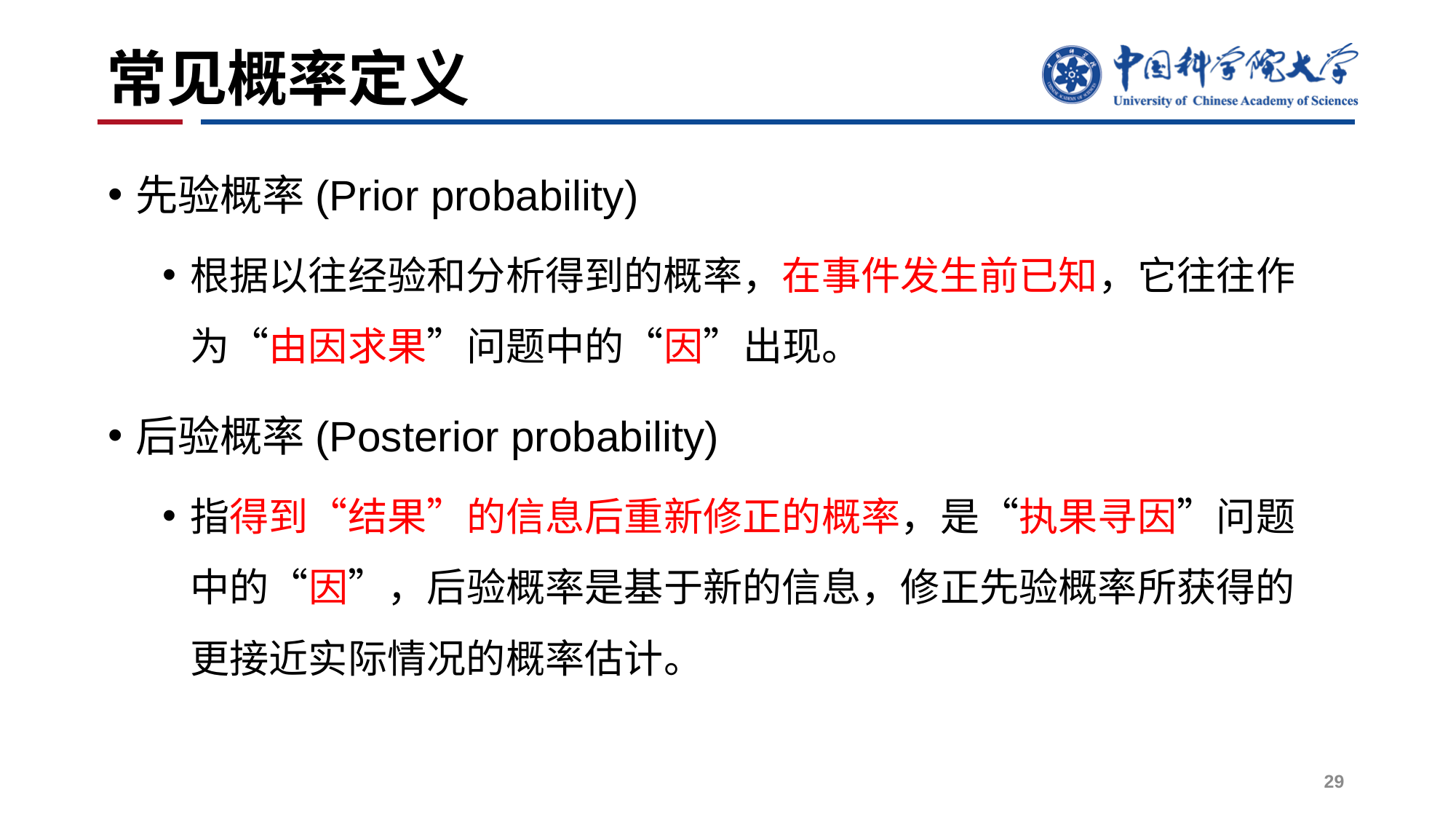

# 常见概率定义
先验概率(Prior probability)
根据以往经验和分析得到的概率，在事件发生前已知，它往往作为“由因求果”问题中的“因”出现。
后验概率(Posterior probability)
指得到“结果”的信息后重新修正的概率，是“执果寻因”问题中的“因”，后验概率是基于新的信息，修正先验概率所获得的更接近实际情况的概率估计。

29